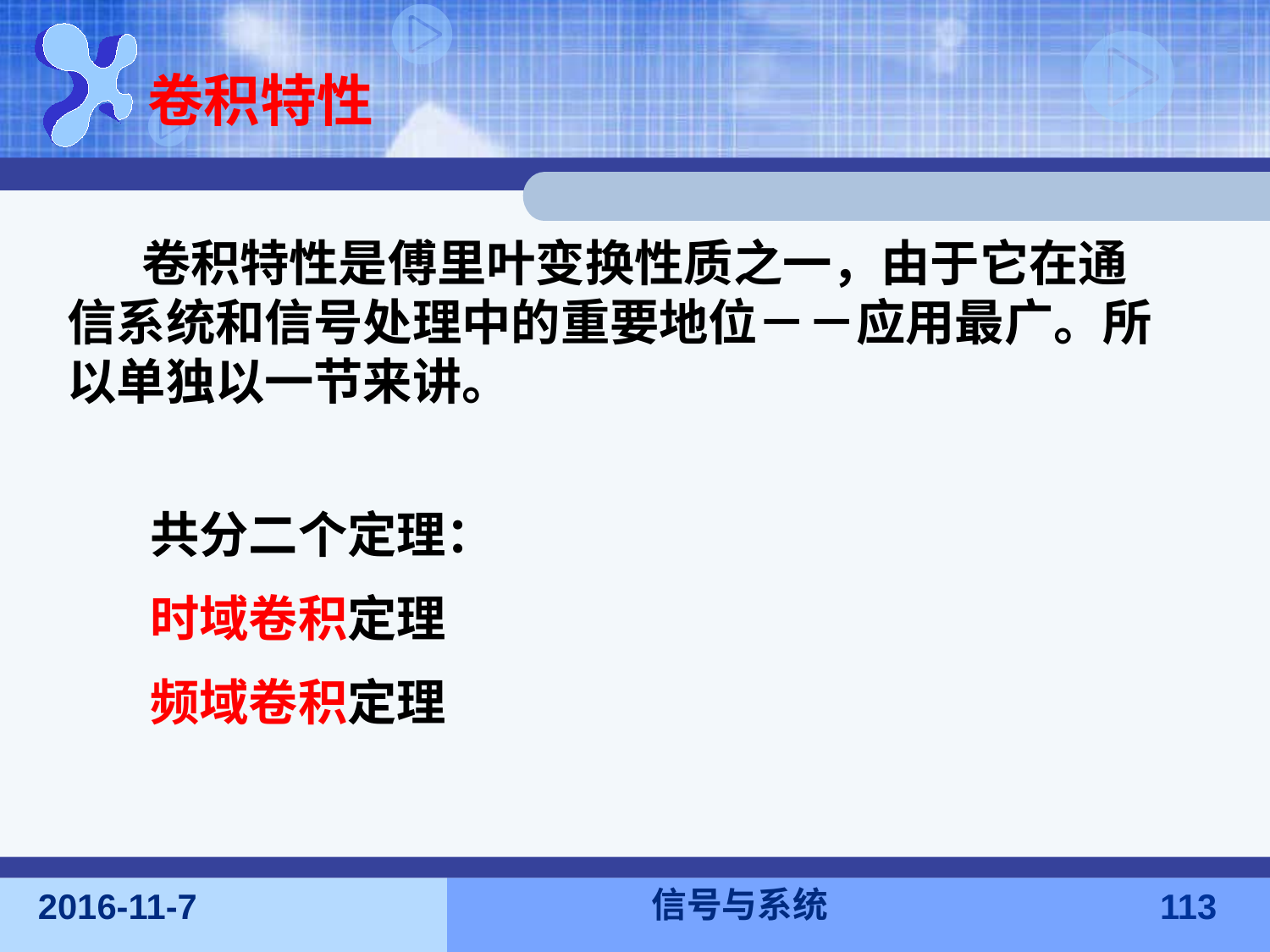

卷积特性
　　卷积特性是傅里叶变换性质之一，由于它在通信系统和信号处理中的重要地位－－应用最广。所以单独以一节来讲。
共分二个定理：
时域卷积定理
频域卷积定理
信号与系统
2016-11-7
113